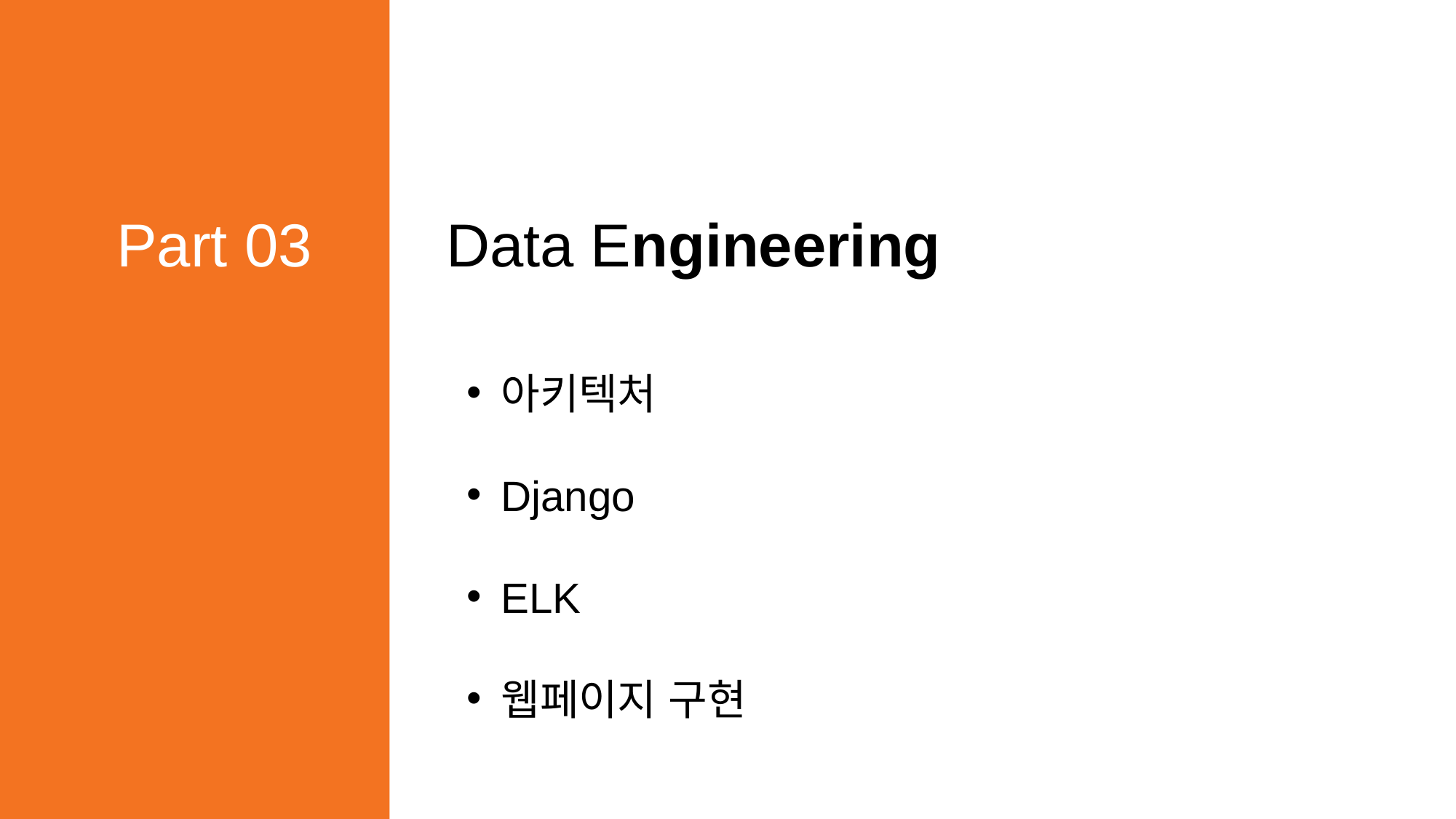

Part 03
Data Engineering
아키텍처
Django
ELK
웹페이지 구현